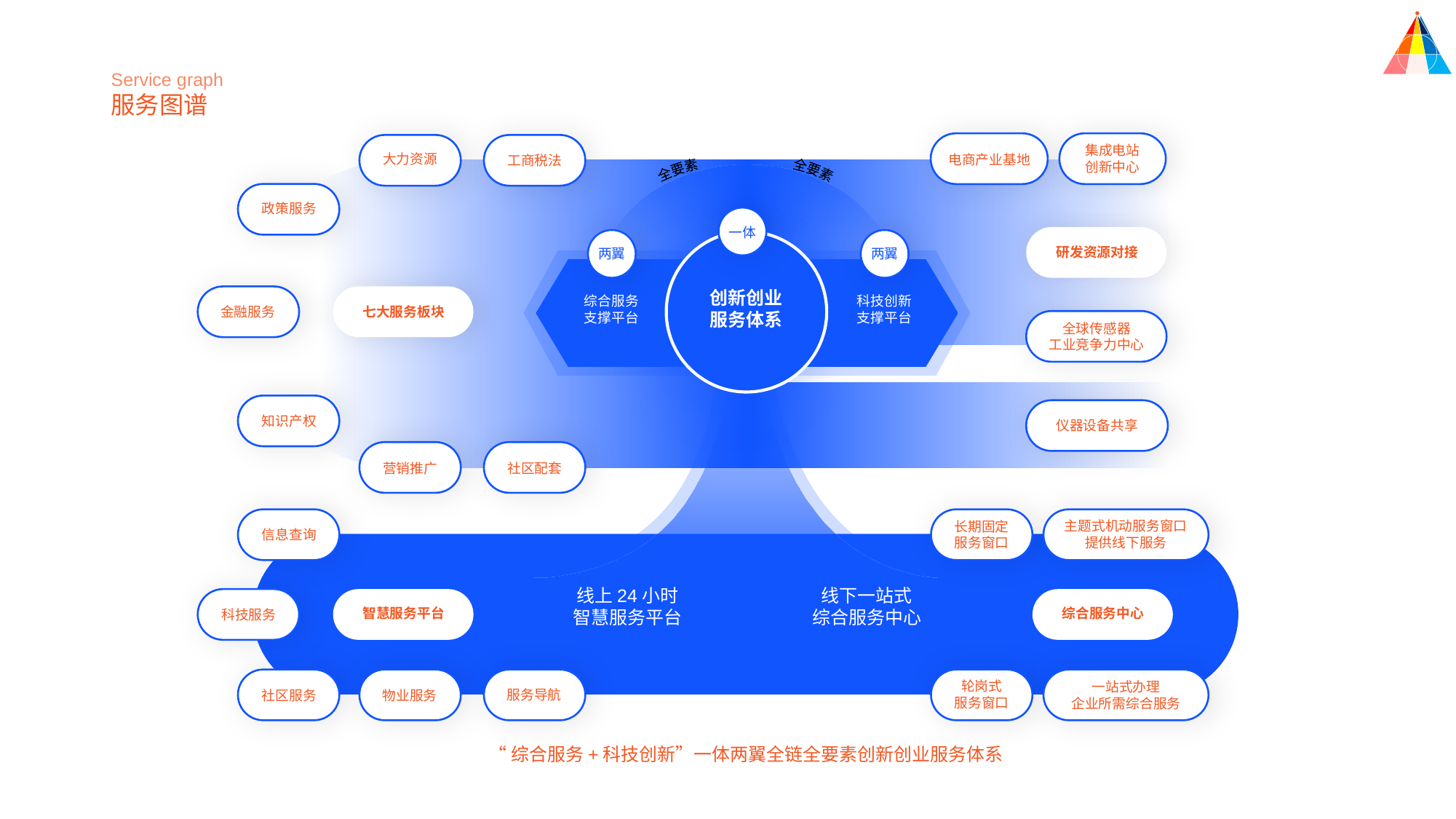

Service graph
服务图谱

集成电站
创新中心
大力资源
电商产业基地
工商税法

全要素
全要素

政策服务

一体

研发资源对接
两翼
两翼

创新创业
服务体系

综合服务
支撑平台
科技创新
支撑平台
七大服务板块
金融服务

全球传感器
工业竞争力中心

知识产权
仪器设备共享

营销推广
社区配套

主题式机动服务窗口
提供线下服务
长期固定
服务窗口
信息查询

线上24小时
智慧服务平台
线下一站式
综合服务中心

智慧服务平台
综合服务中心
科技服务

轮岗式
服务窗口
一站式办理
企业所需综合服务
服务导航
社区服务
物业服务
“综合服务+科技创新”一体两翼全链全要素创新创业服务体系